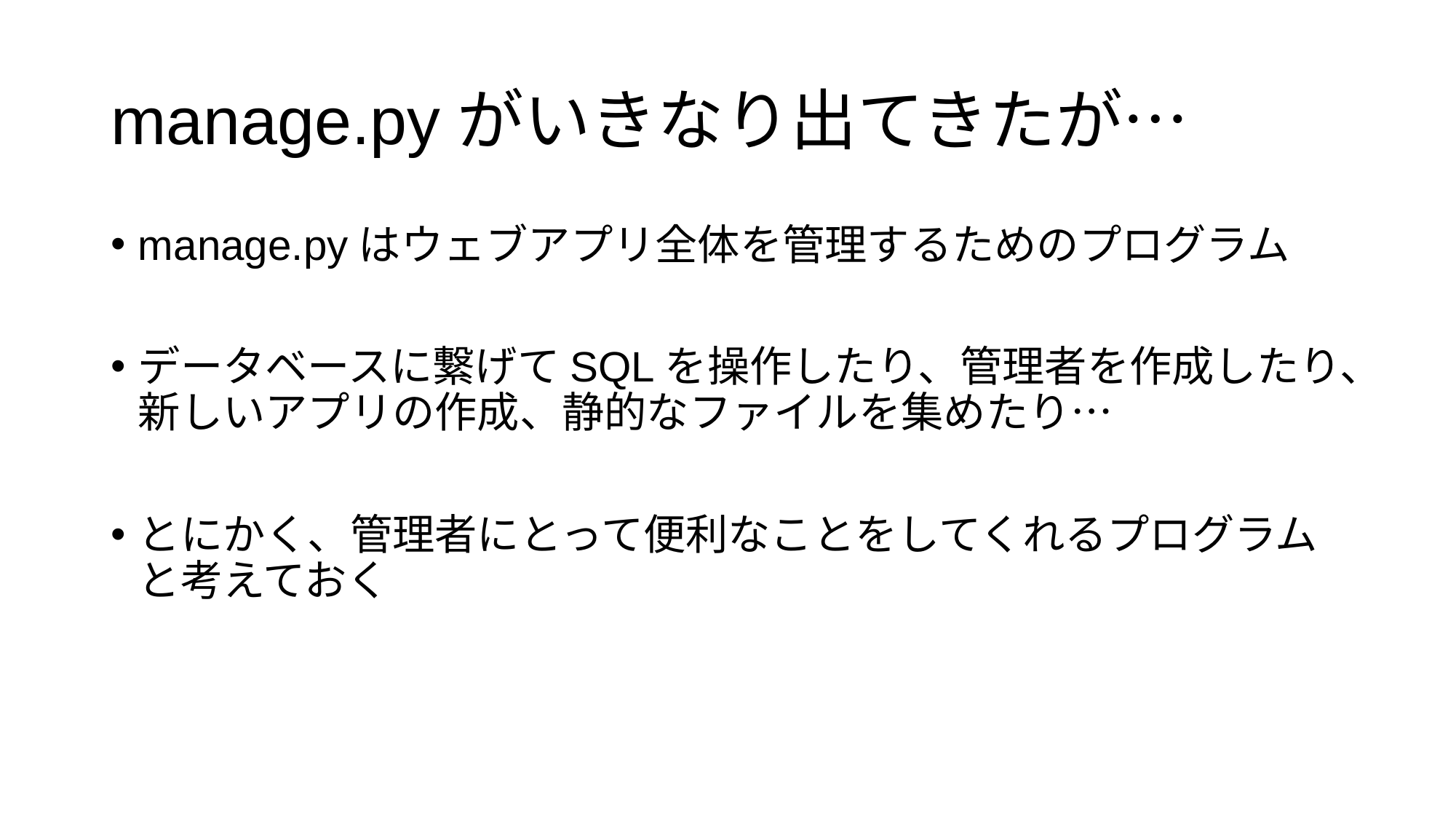

# manage.pyがいきなり出てきたが…
manage.pyはウェブアプリ全体を管理するためのプログラム

データベースに繋げてSQLを操作したり、管理者を作成したり、新しいアプリの作成、静的なファイルを集めたり…

とにかく、管理者にとって便利なことをしてくれるプログラムと考えておく